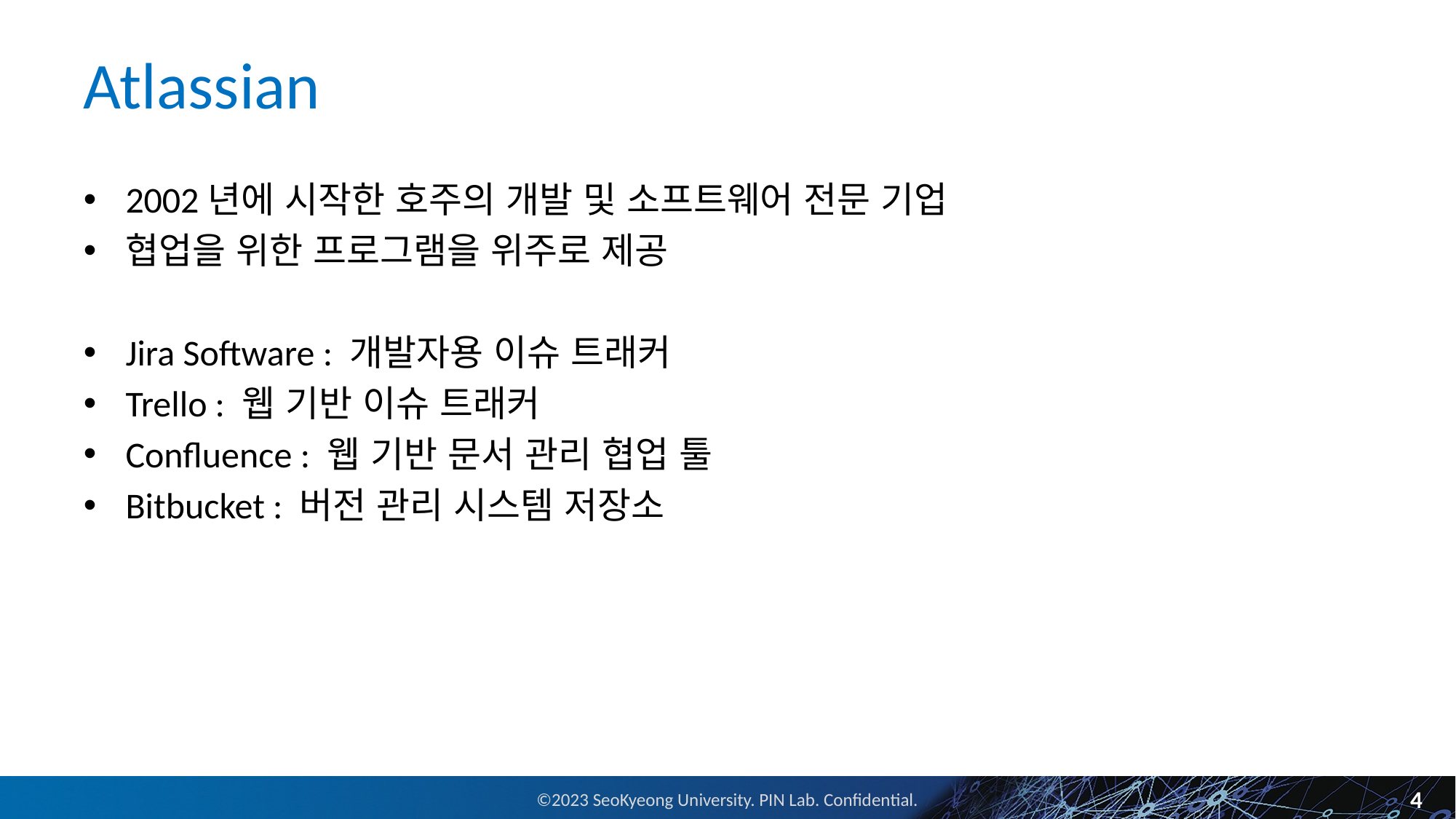

# Atlassian
2002년에 시작한 호주의 개발 및 소프트웨어 전문 기업
협업을 위한 프로그램을 위주로 제공

Jira Software : 개발자용 이슈 트래커
Trello : 웹 기반 이슈 트래커
Confluence : 웹 기반 문서 관리 협업 툴
Bitbucket : 버전 관리 시스템 저장소
4